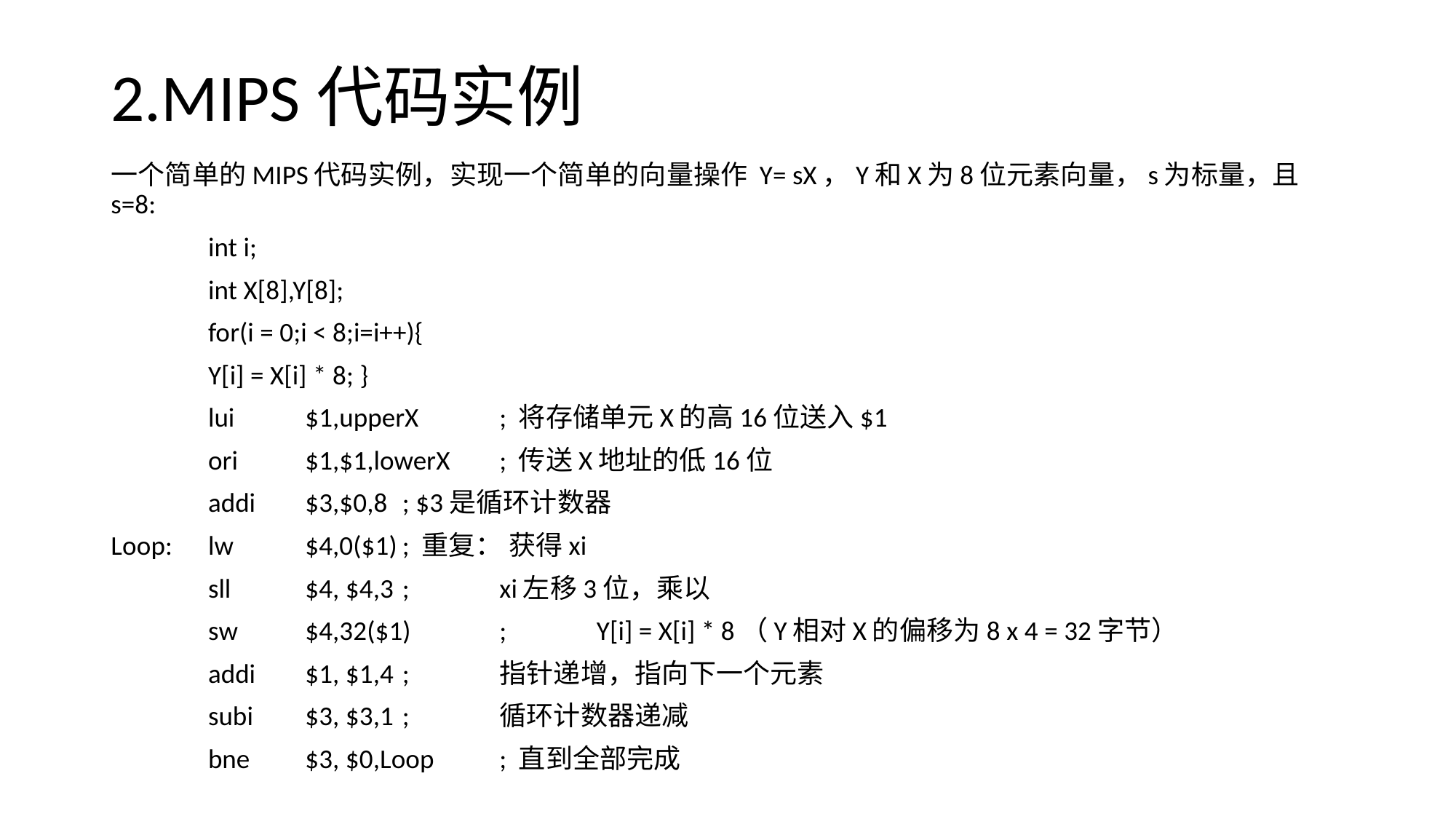

# 2.MIPS代码实例
一个简单的MIPS代码实例，实现一个简单的向量操作 Y= sX，Y和X为8位元素向量，s为标量，且s=8:
		int i;
		int X[8],Y[8];
		for(i = 0;i < 8;i=i++){
			Y[i] = X[i] * 8; }
	lui 	$1,upperX	; 将存储单元X的高16位送入$1
	ori 	$1,$1,lowerX	; 传送X地址的低16位
	addi	$3,$0,8		; $3是循环计数器
Loop:	lw	$4,0($1)		; 重复： 获得xi
	sll 	$4, $4,3		;	xi左移3位，乘以
	sw	$4,32($1)	;	Y[i] = X[i] * 8（Y相对X的偏移为8 x 4 = 32字节）
	addi 	$1, $1,4		;	指针递增，指向下一个元素
	subi	$3, $3,1		;	循环计数器递减
	bne	$3, $0,Loop	; 直到全部完成